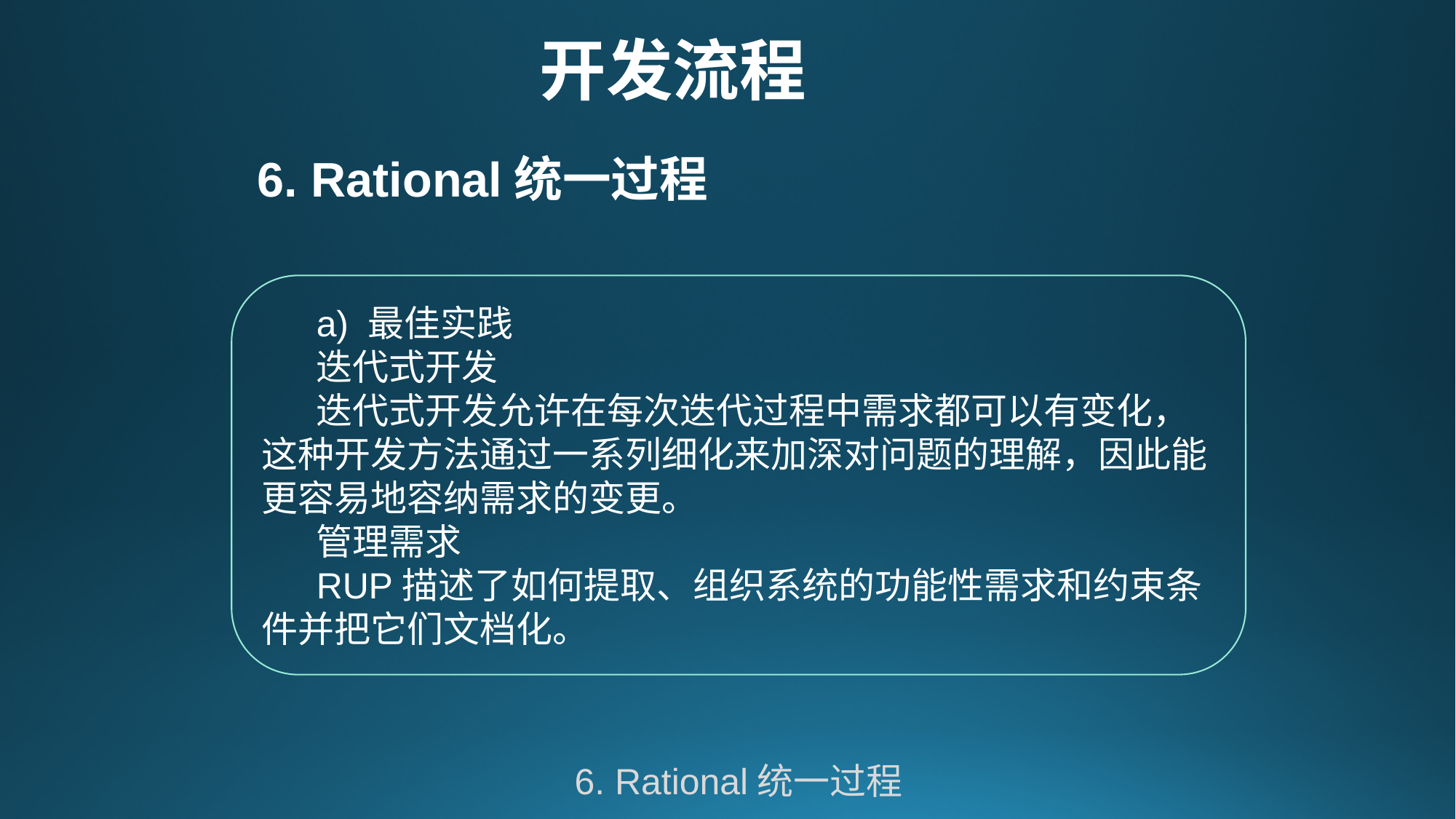

开发流程
6. Rational统一过程
a) 最佳实践
迭代式开发
迭代式开发允许在每次迭代过程中需求都可以有变化，这种开发方法通过一系列细化来加深对问题的理解，因此能更容易地容纳需求的变更。
管理需求
RUP描述了如何提取、组织系统的功能性需求和约束条件并把它们文档化。
6. Rational统一过程